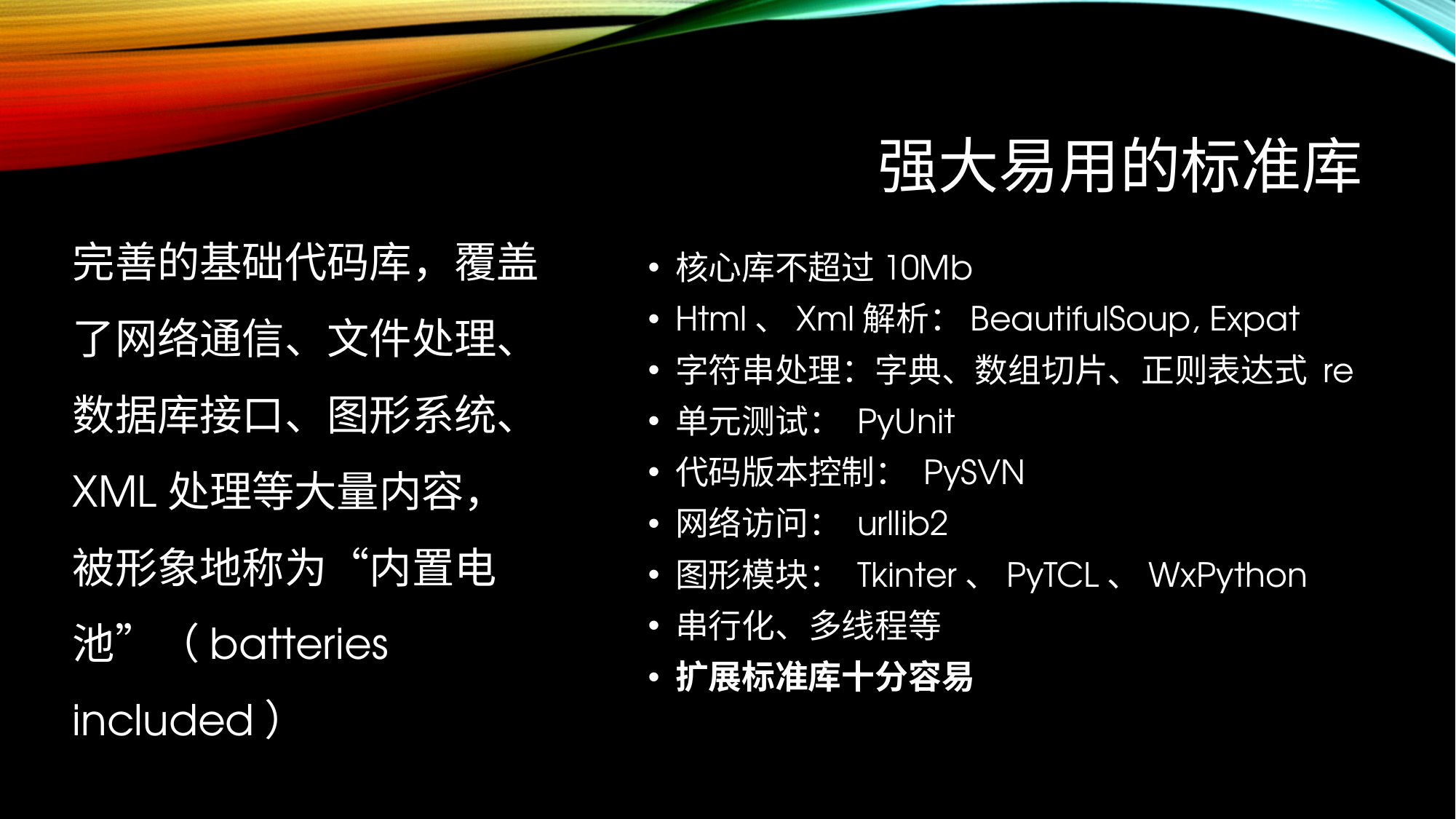

# 强大易用的标准库
完善的基础代码库，覆盖了网络通信、文件处理、数据库接口、图形系统、XML处理等大量内容，被形象地称为“内置电池”（batteries included）
核心库不超过10Mb
Html、Xml解析：BeautifulSoup, Expat
字符串处理：字典、数组切片、正则表达式 re
单元测试： PyUnit
代码版本控制： PySVN
网络访问： urllib2
图形模块： Tkinter、PyTCL、WxPython
串行化、多线程等
扩展标准库十分容易